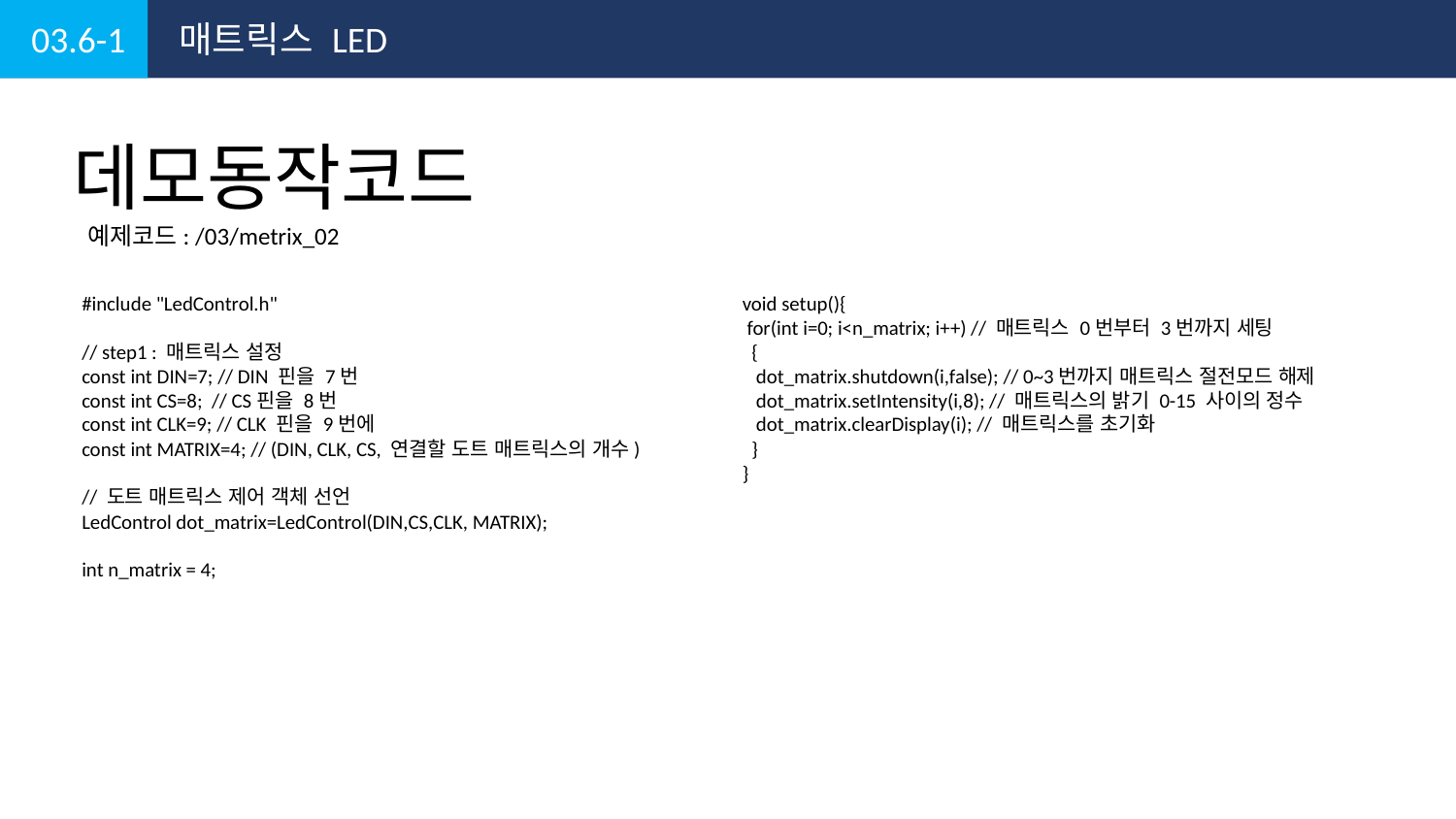

03.6-1
매트릭스 LED
데모동작코드
예제코드: /03/metrix_02
#include "LedControl.h"

// step1 : 매트릭스 설정
const int DIN=7; // DIN 핀을 7번
const int CS=8;  // CS핀을 8번
const int CLK=9; // CLK 핀을 9번에
const int MATRIX=4; // (DIN, CLK, CS, 연결할 도트 매트릭스의 개수)

// 도트 매트릭스 제어 객체 선언
LedControl dot_matrix=LedControl(DIN,CS,CLK, MATRIX);

int n_matrix = 4;
void setup(){
 for(int i=0; i<n_matrix; i++) // 매트릭스 0번부터 3번까지 세팅
  {
   dot_matrix.shutdown(i,false); // 0~3번까지 매트릭스 절전모드 해제
   dot_matrix.setIntensity(i,8); // 매트릭스의 밝기 0-15 사이의 정수
   dot_matrix.clearDisplay(i); // 매트릭스를 초기화
  }
}